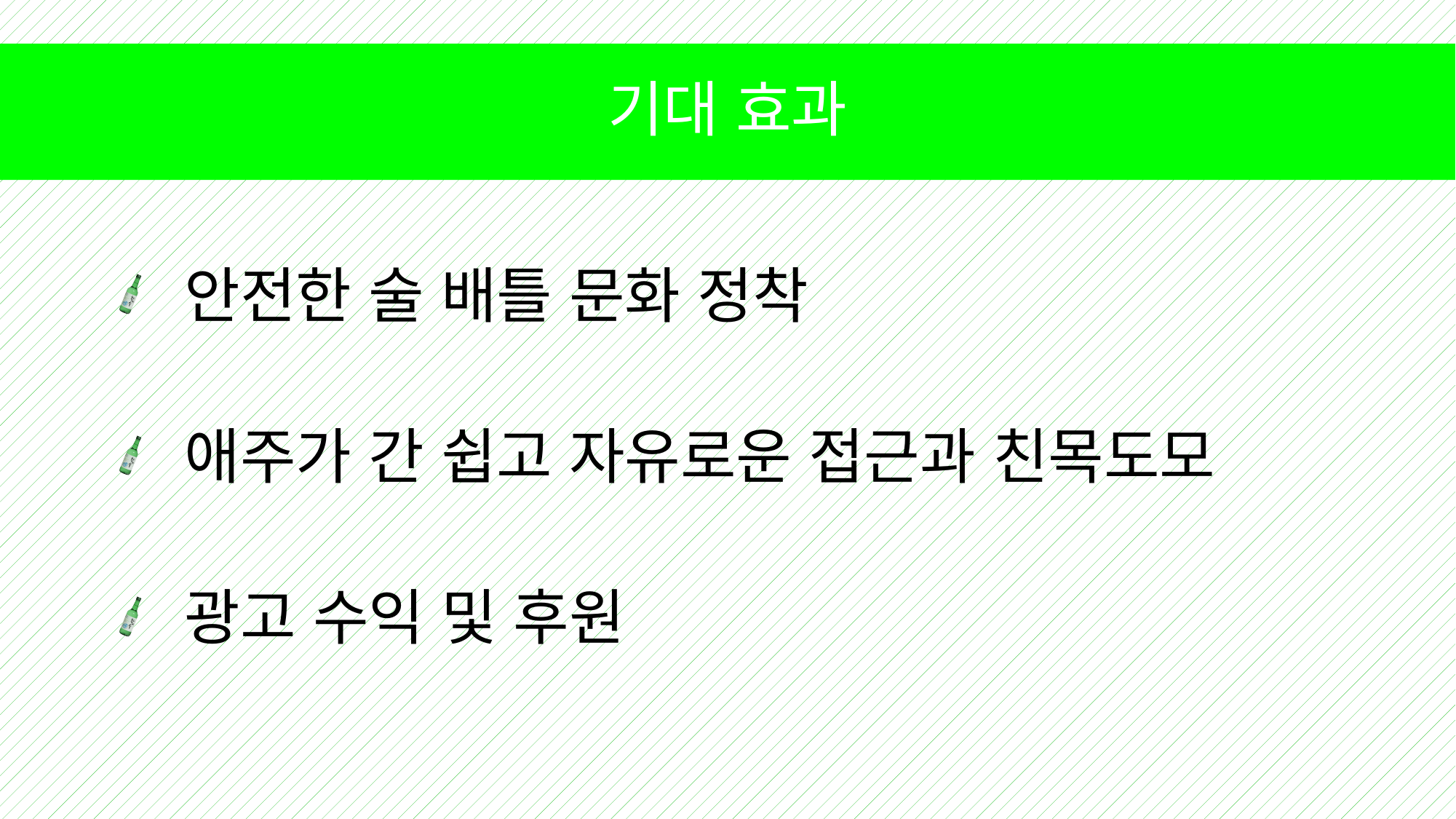

# 기대 효과
 안전한 술 배틀 문화 정착

 애주가 간 쉽고 자유로운 접근과 친목도모

 광고 수익 및 후원